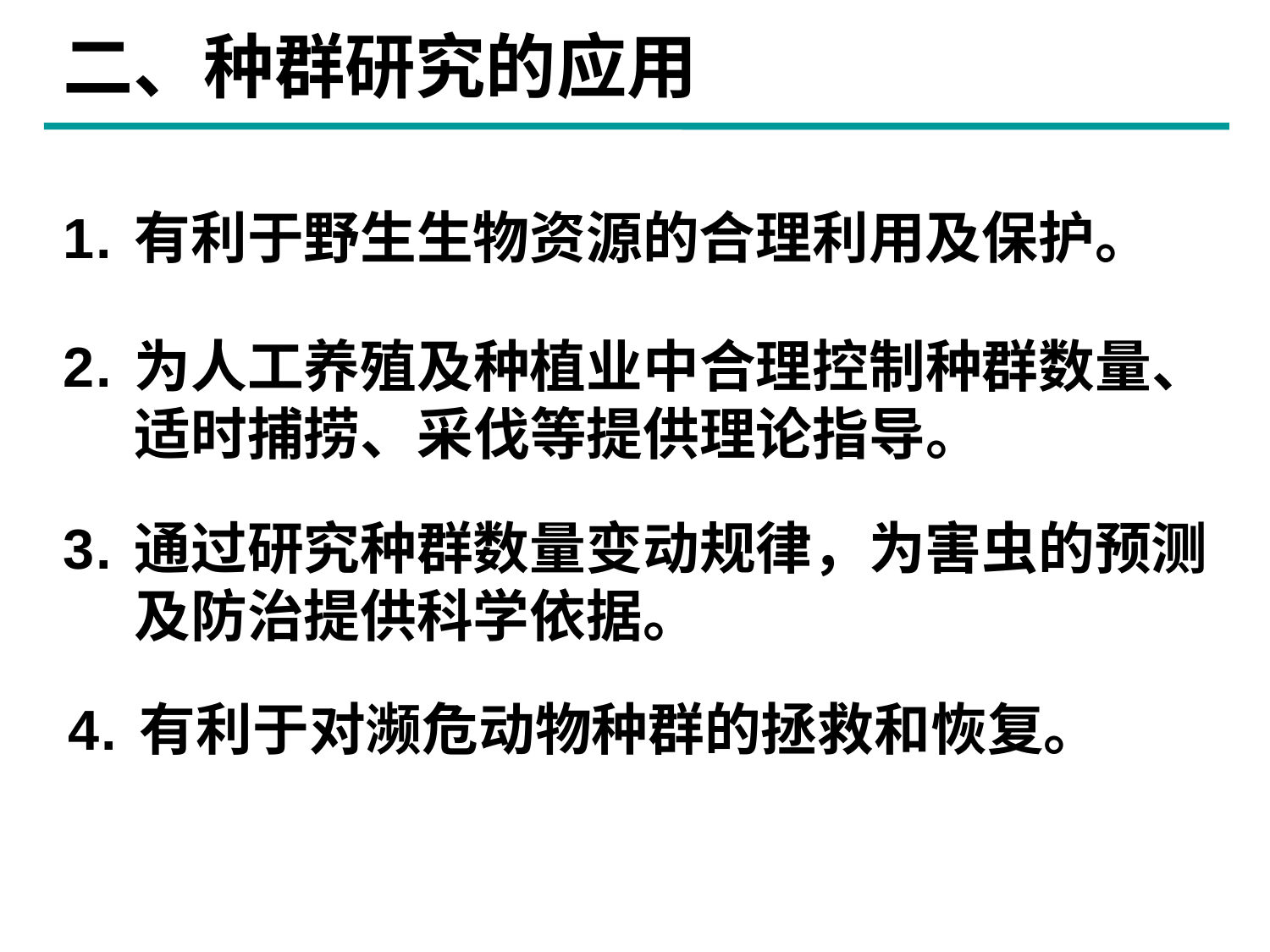

二、种群研究的应用
有利于野生生物资源的合理利用及保护。
为人工养殖及种植业中合理控制种群数量、适时捕捞、采伐等提供理论指导。
通过研究种群数量变动规律，为害虫的预测及防治提供科学依据。
有利于对濒危动物种群的拯救和恢复。